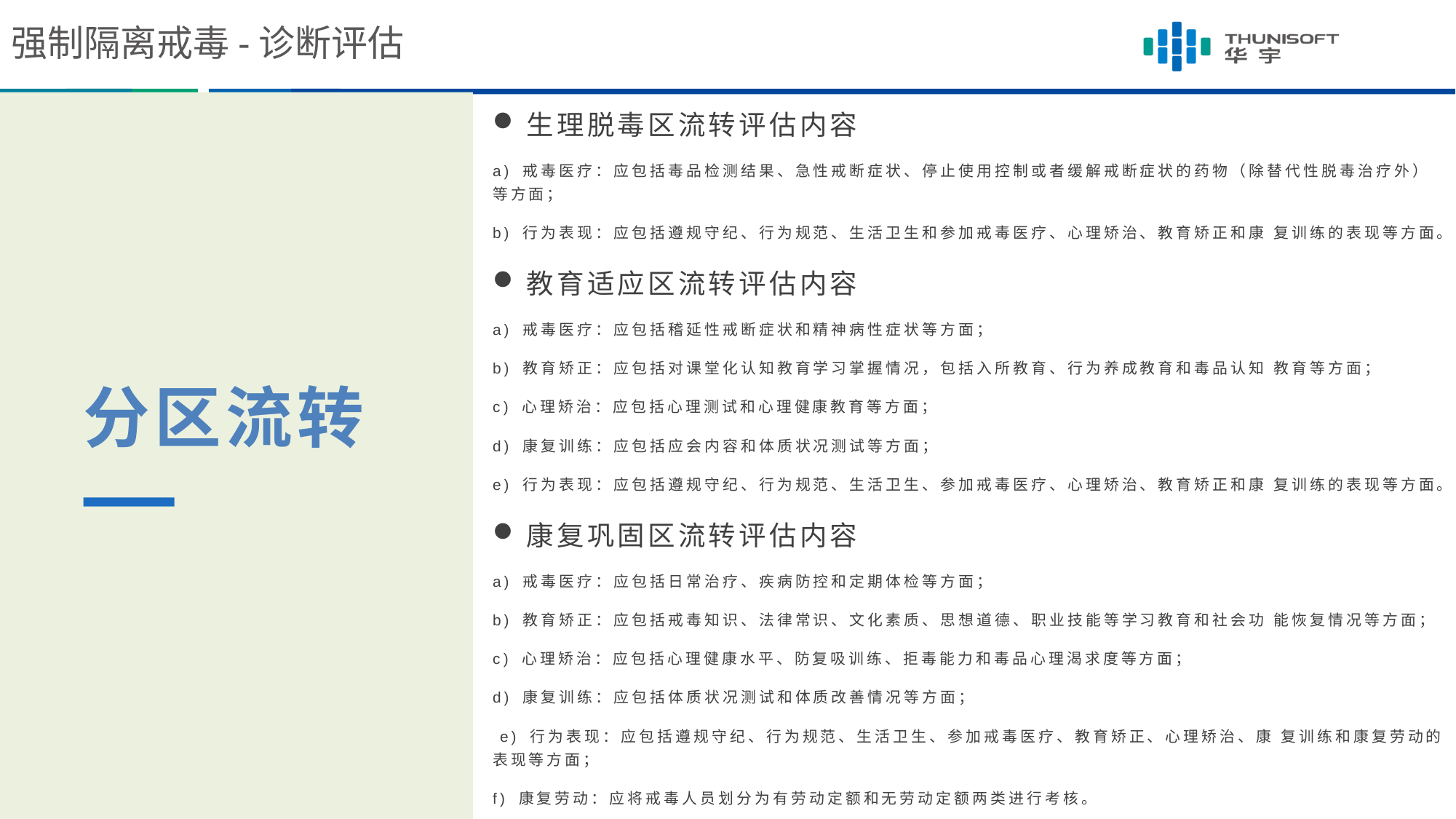

强制隔离戒毒-诊断评估

生理脱毒区流转评估内容
a) 戒毒医疗：应包括毒品检测结果、急性戒断症状、停止使用控制或者缓解戒断症状的药物（除替代性脱毒治疗外）等方面；
b) 行为表现：应包括遵规守纪、行为规范、生活卫生和参加戒毒医疗、心理矫治、教育矫正和康 复训练的表现等方面。
教育适应区流转评估内容
a) 戒毒医疗：应包括稽延性戒断症状和精神病性症状等方面；
b) 教育矫正：应包括对课堂化认知教育学习掌握情况，包括入所教育、行为养成教育和毒品认知 教育等方面；
c) 心理矫治：应包括心理测试和心理健康教育等方面；
d) 康复训练：应包括应会内容和体质状况测试等方面；
e) 行为表现：应包括遵规守纪、行为规范、生活卫生、参加戒毒医疗、心理矫治、教育矫正和康 复训练的表现等方面。
康复巩固区流转评估内容
a) 戒毒医疗：应包括日常治疗、疾病防控和定期体检等方面；
b) 教育矫正：应包括戒毒知识、法律常识、文化素质、思想道德、职业技能等学习教育和社会功 能恢复情况等方面；
c) 心理矫治：应包括心理健康水平、防复吸训练、拒毒能力和毒品心理渴求度等方面；
d) 康复训练：应包括体质状况测试和体质改善情况等方面；
 e) 行为表现：应包括遵规守纪、行为规范、生活卫生、参加戒毒医疗、教育矫正、心理矫治、康 复训练和康复劳动的表现等方面；
f) 康复劳动：应将戒毒人员划分为有劳动定额和无劳动定额两类进行考核。
分区流转

107